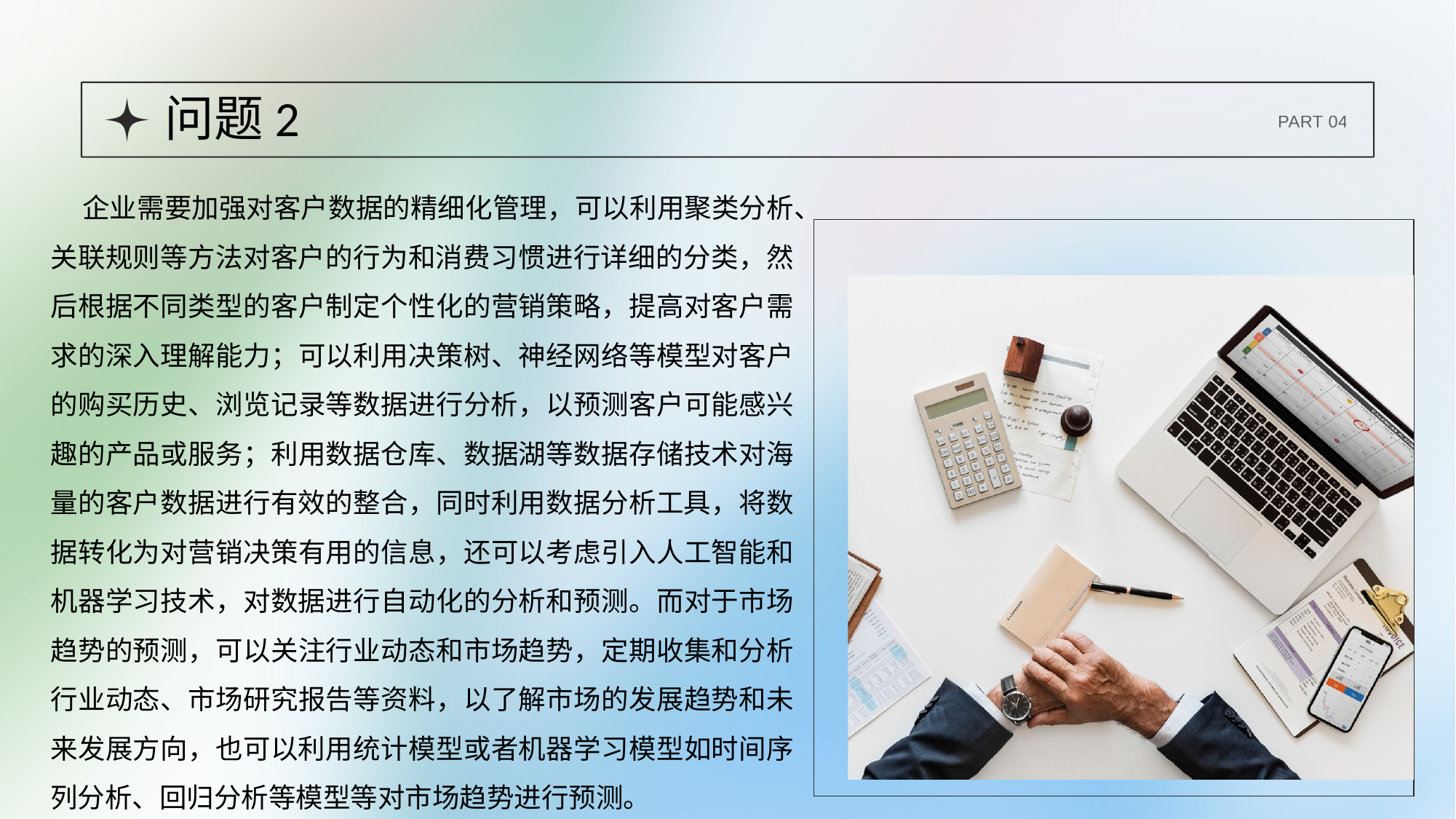

问题2

PART 04
企业需要加强对客户数据的精细化管理，可以利用聚类分析、关联规则等方法对客户的行为和消费习惯进行详细的分类，然后根据不同类型的客户制定个性化的营销策略，提高对客户需求的深入理解能力；可以利用决策树、神经网络等模型对客户的购买历史、浏览记录等数据进行分析，以预测客户可能感兴趣的产品或服务；利用数据仓库、数据湖等数据存储技术对海量的客户数据进行有效的整合，同时利用数据分析工具，将数据转化为对营销决策有用的信息，还可以考虑引入人工智能和机器学习技术，对数据进行自动化的分析和预测。而对于市场趋势的预测，可以关注行业动态和市场趋势，定期收集和分析行业动态、市场研究报告等资料，以了解市场的发展趋势和未来发展方向，也可以利用统计模型或者机器学习模型如时间序列分析、回归分析等模型等对市场趋势进行预测。